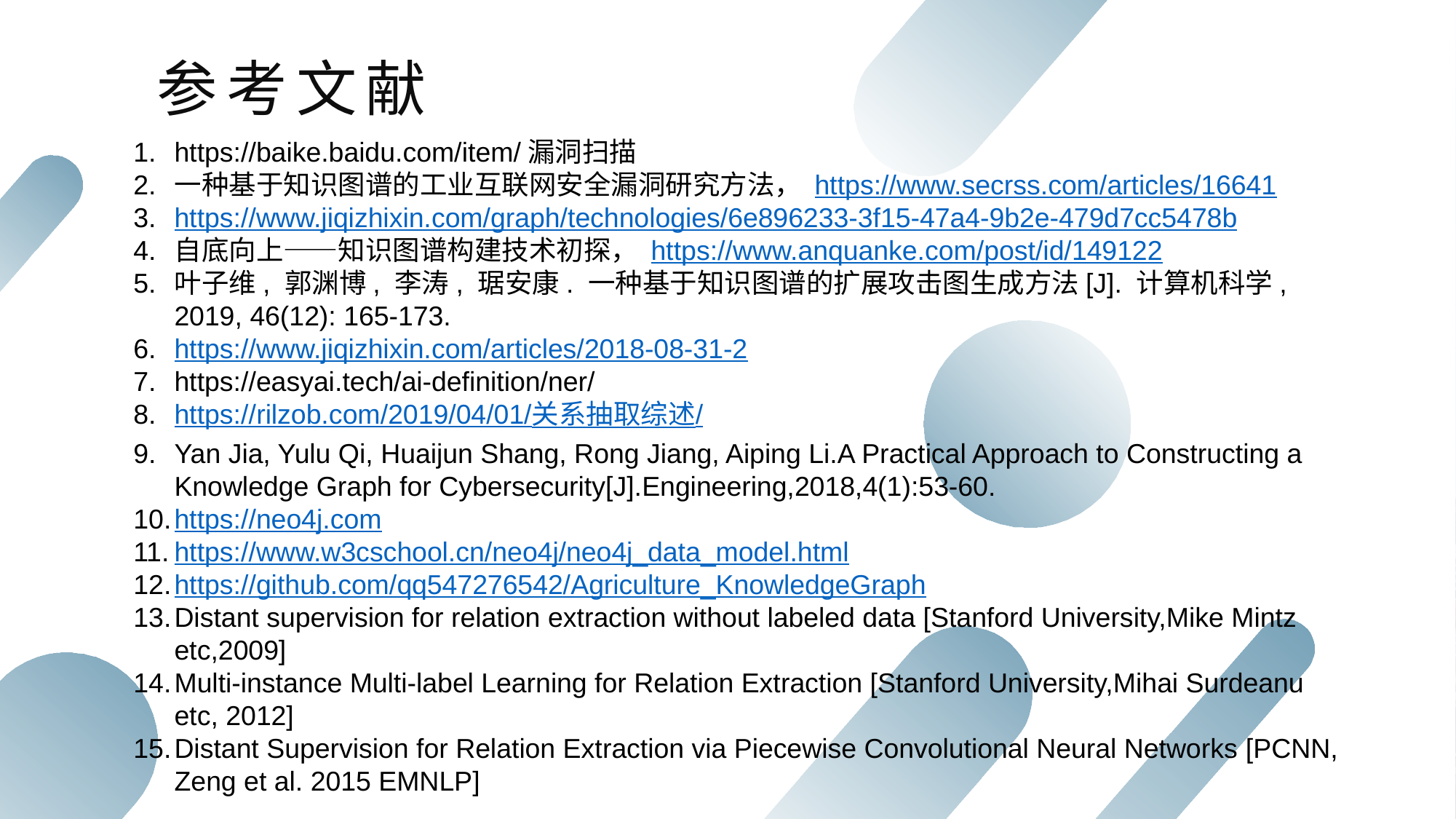

参考文献
https://baike.baidu.com/item/漏洞扫描
一种基于知识图谱的工业互联网安全漏洞研究方法， https://www.secrss.com/articles/16641
https://www.jiqizhixin.com/graph/technologies/6e896233-3f15-47a4-9b2e-479d7cc5478b
自底向上——知识图谱构建技术初探， https://www.anquanke.com/post/id/149122
叶子维, 郭渊博, 李涛, 琚安康. 一种基于知识图谱的扩展攻击图生成方法[J]. 计算机科学, 2019, 46(12): 165-173.
https://www.jiqizhixin.com/articles/2018-08-31-2
https://easyai.tech/ai-definition/ner/
https://rilzob.com/2019/04/01/关系抽取综述/
Yan Jia, Yulu Qi, Huaijun Shang, Rong Jiang, Aiping Li.A Practical Approach to Constructing a Knowledge Graph for Cybersecurity[J].Engineering,2018,4(1):53-60.
https://neo4j.com
https://www.w3cschool.cn/neo4j/neo4j_data_model.html
https://github.com/qq547276542/Agriculture_KnowledgeGraph
Distant supervision for relation extraction without labeled data [Stanford University,Mike Mintz etc,2009]
Multi-instance Multi-label Learning for Relation Extraction [Stanford University,Mihai Surdeanu etc, 2012]
Distant Supervision for Relation Extraction via Piecewise Convolutional Neural Networks [PCNN, Zeng et al. 2015 EMNLP]